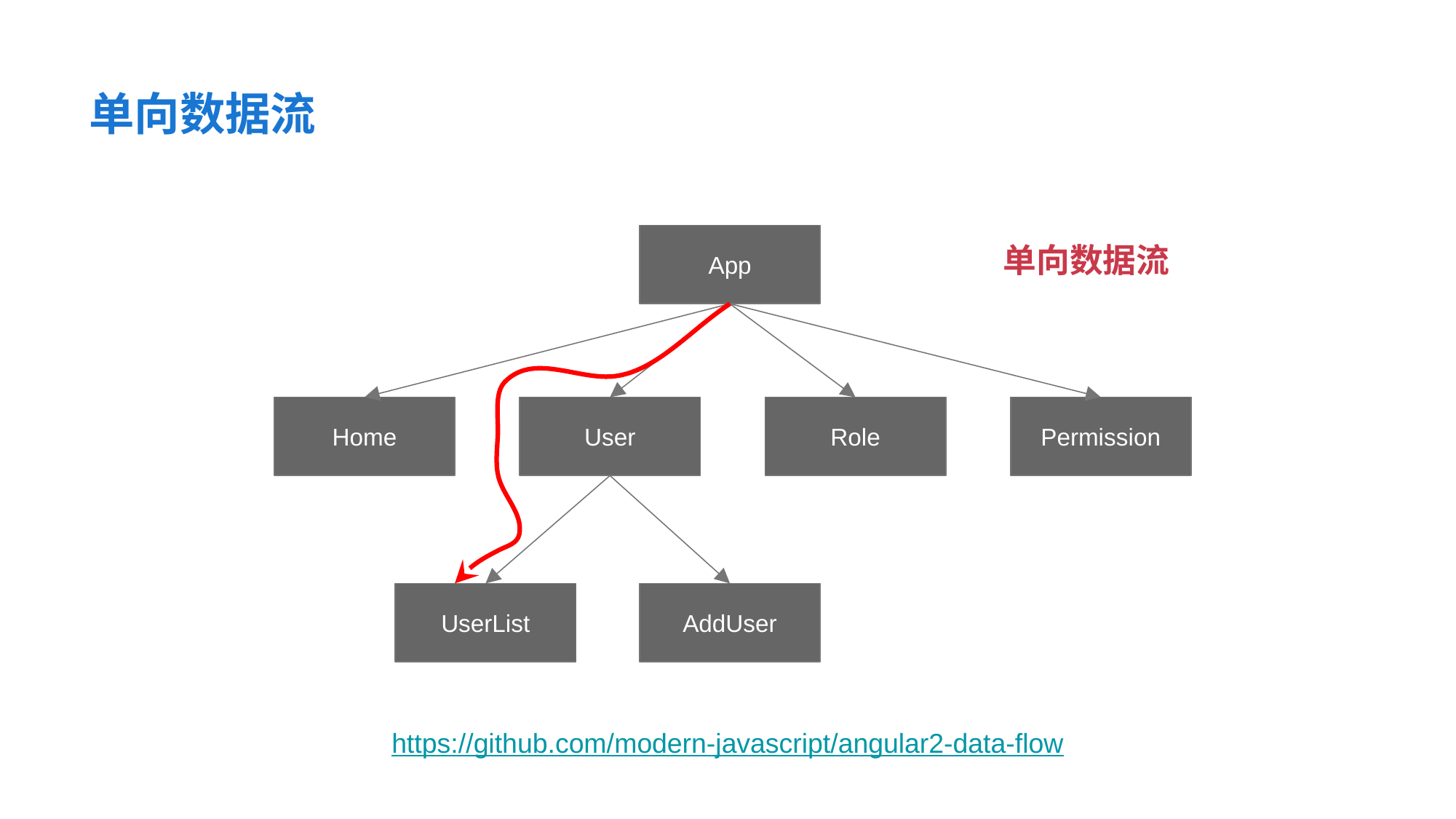

单向数据流
单向数据流
App

Home
User
Role
Permission
UserList
AddUser
https://github.com/modern-javascript/angular2-data-flow